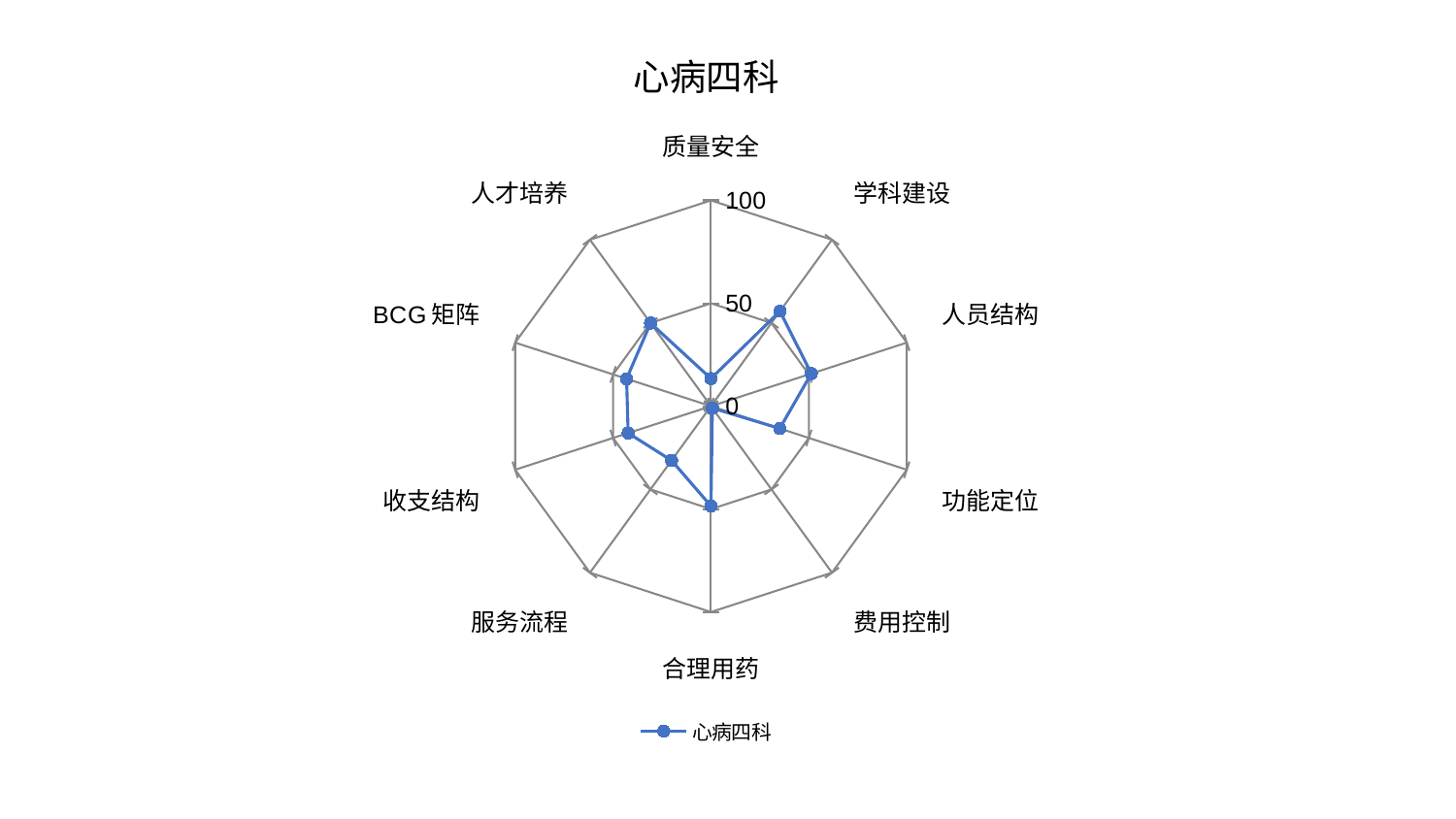

### Chart: 心病四科

| Category | 心病四科 |
|---|---|
| 质量安全 | 13.445088146699245 |
| 学科建设 | 57.05341937768085 |
| 人员结构 | 51.23806592551971 |
| 功能定位 | 35.13141785346612 |
| 费用控制 | 1.1611973728083467 |
| 合理用药 | 48.5319169348834 |
| 服务流程 | 32.61566110955499 |
| 收支结构 | 42.305531126205295 |
| BCG矩阵 | 43.10924369731177 |
| 人才培养 | 49.923508493672635 |
143